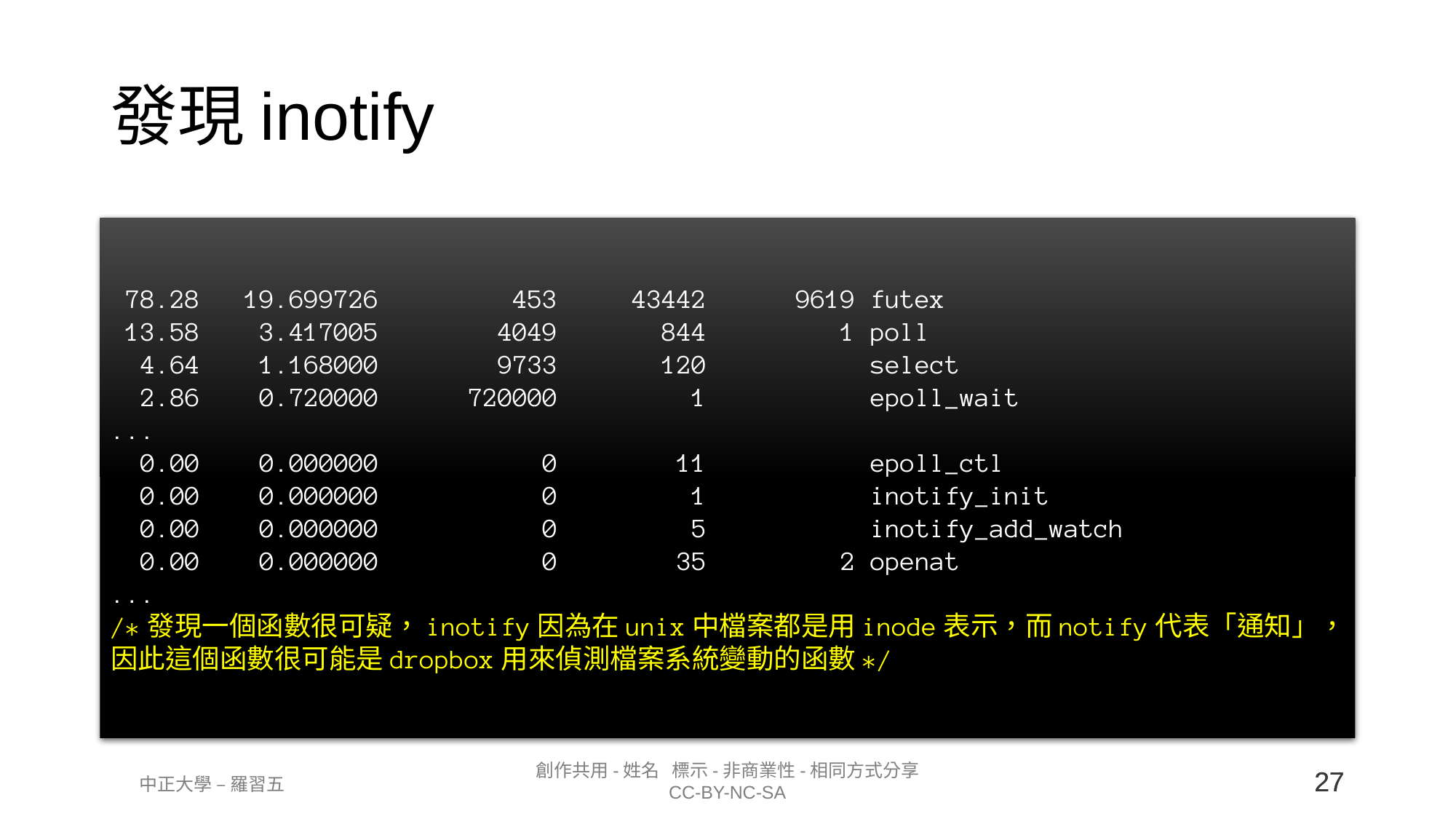

# 發現inotify
 78.28   19.699726         453     43442      9619 futex
 13.58    3.417005        4049       844         1 poll
  4.64    1.168000        9733       120           select
  2.86    0.720000      720000         1           epoll_wait
...
  0.00    0.000000           0        11           epoll_ctl
  0.00    0.000000           0         1           inotify_init
  0.00    0.000000           0         5           inotify_add_watch
  0.00    0.000000           0        35         2 openat
...
/*發現一個函數很可疑，inotify因為在unix中檔案都是用inode表示，而notify代表「通知」，因此這個函數很可能是dropbox用來偵測檔案系統變動的函數*/